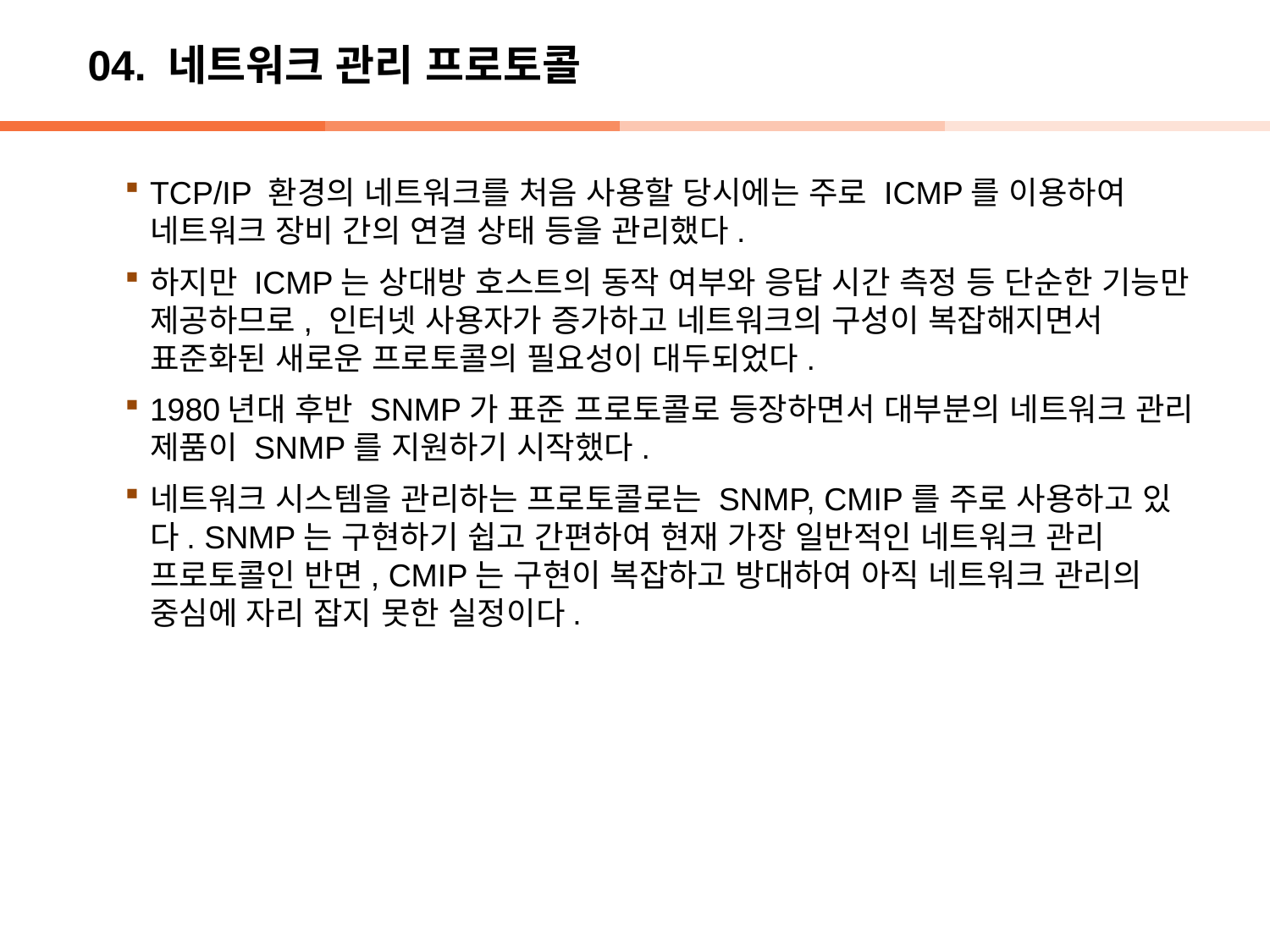

# 04. 네트워크 관리 프로토콜
TCP/IP 환경의 네트워크를 처음 사용할 당시에는 주로 ICMP를 이용하여 네트워크 장비 간의 연결 상태 등을 관리했다.
하지만 ICMP는 상대방 호스트의 동작 여부와 응답 시간 측정 등 단순한 기능만 제공하므로, 인터넷 사용자가 증가하고 네트워크의 구성이 복잡해지면서 표준화된 새로운 프로토콜의 필요성이 대두되었다.
1980년대 후반 SNMP가 표준 프로토콜로 등장하면서 대부분의 네트워크 관리 제품이 SNMP를 지원하기 시작했다.
네트워크 시스템을 관리하는 프로토콜로는 SNMP, CMIP를 주로 사용하고 있다. SNMP는 구현하기 쉽고 간편하여 현재 가장 일반적인 네트워크 관리 프로토콜인 반면, CMIP는 구현이 복잡하고 방대하여 아직 네트워크 관리의 중심에 자리 잡지 못한 실정이다.